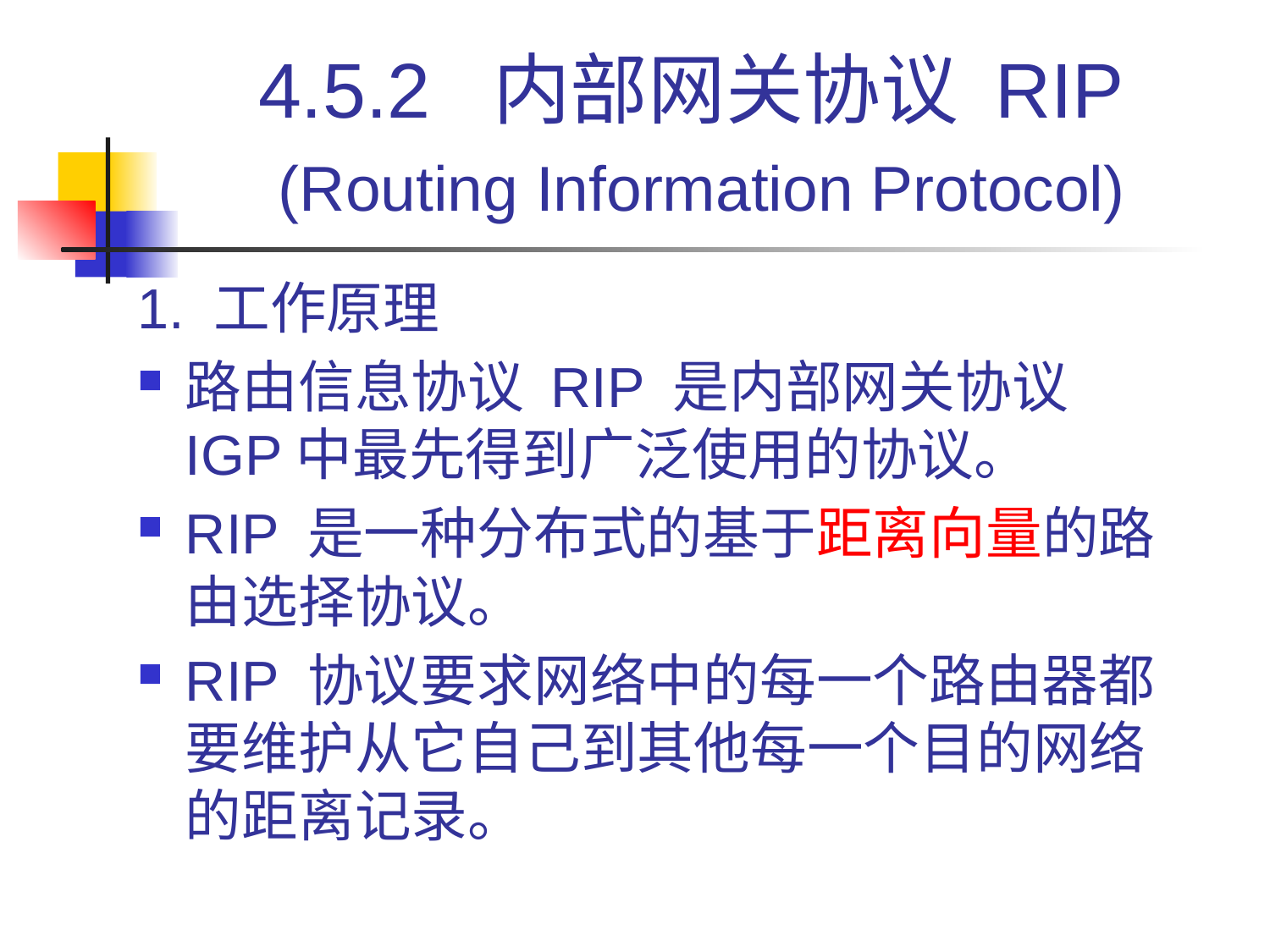

# 4.5.2  内部网关协议 RIP (Routing Information Protocol)
1. 工作原理
路由信息协议 RIP 是内部网关协议 IGP中最先得到广泛使用的协议。
RIP 是一种分布式的基于距离向量的路由选择协议。
RIP 协议要求网络中的每一个路由器都要维护从它自己到其他每一个目的网络的距离记录。